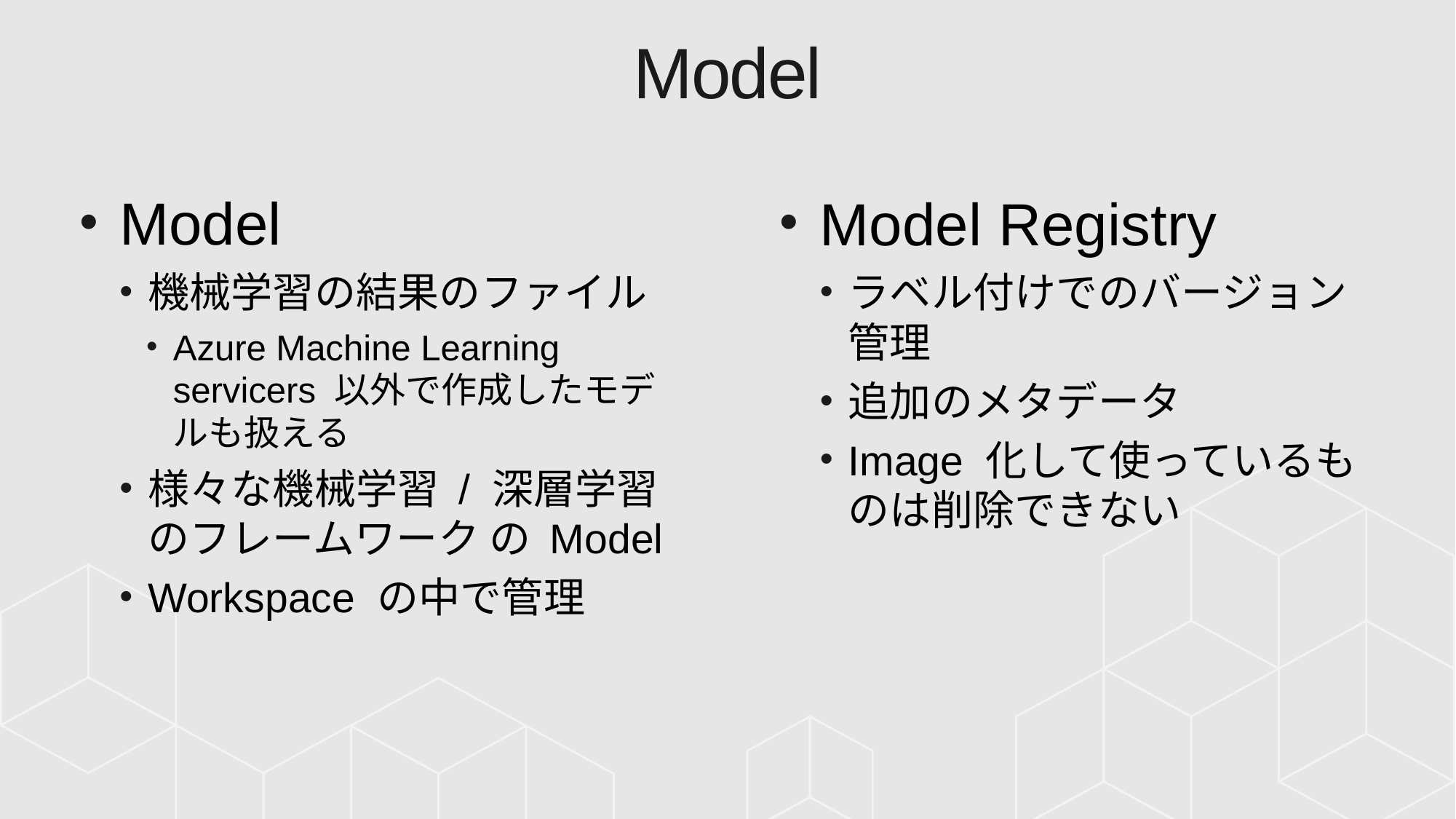

# Model
Model
機械学習の結果のファイル
Azure Machine Learning servicers 以外で作成したモデルも扱える
様々な機械学習 / 深層学習のフレームワーク の Model
Workspace の中で管理
Model Registry
ラベル付けでのバージョン管理
追加のメタデータ
Image 化して使っているものは削除できない